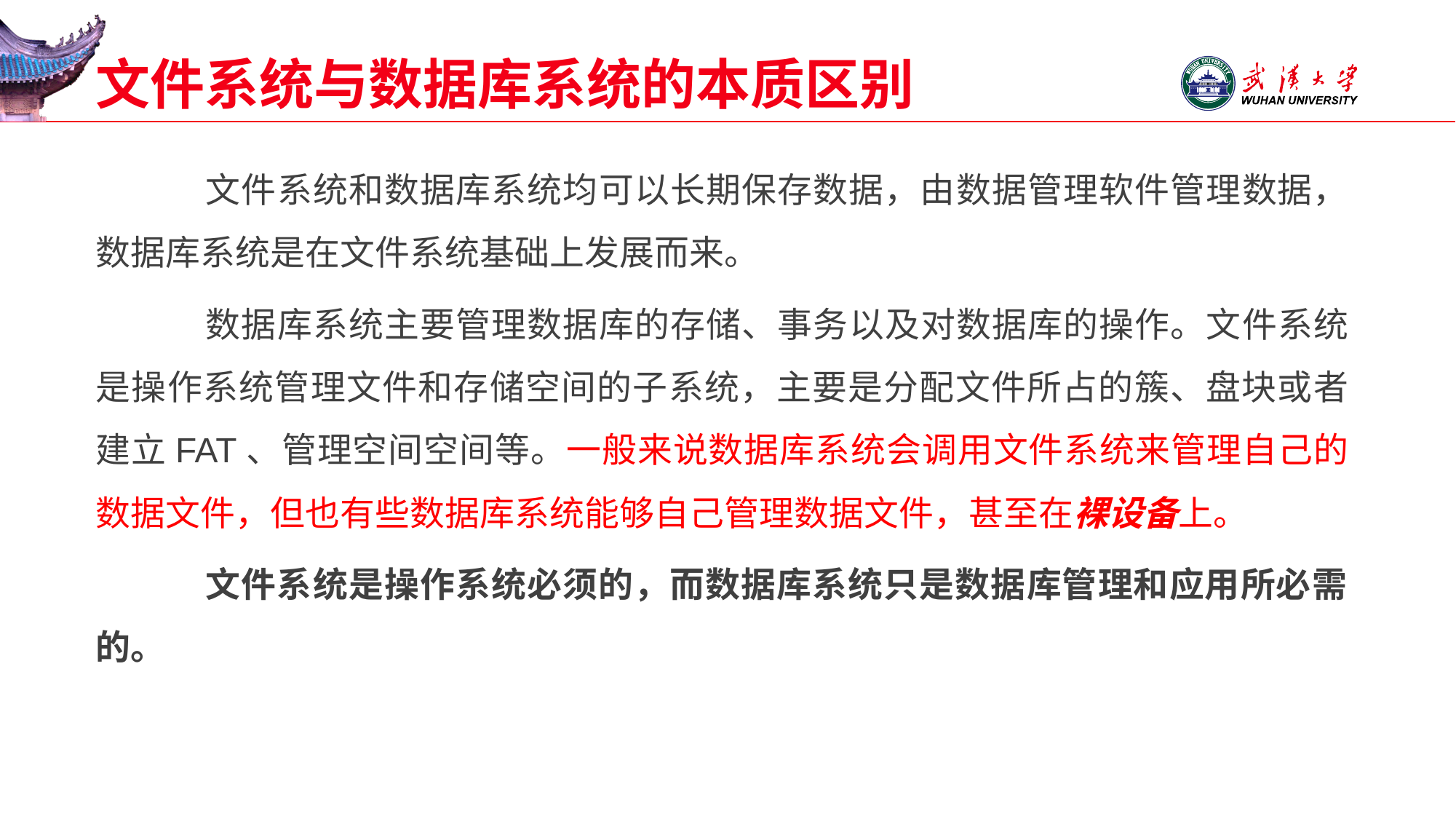

# 文件系统与数据库系统的本质区别
	文件系统和数据库系统均可以长期保存数据，由数据管理软件管理数据，数据库系统是在文件系统基础上发展而来。
	数据库系统主要管理数据库的存储、事务以及对数据库的操作。文件系统是操作系统管理文件和存储空间的子系统，主要是分配文件所占的簇、盘块或者建立FAT、管理空间空间等。一般来说数据库系统会调用文件系统来管理自己的数据文件，但也有些数据库系统能够自己管理数据文件，甚至在裸设备上。
	文件系统是操作系统必须的，而数据库系统只是数据库管理和应用所必需的。